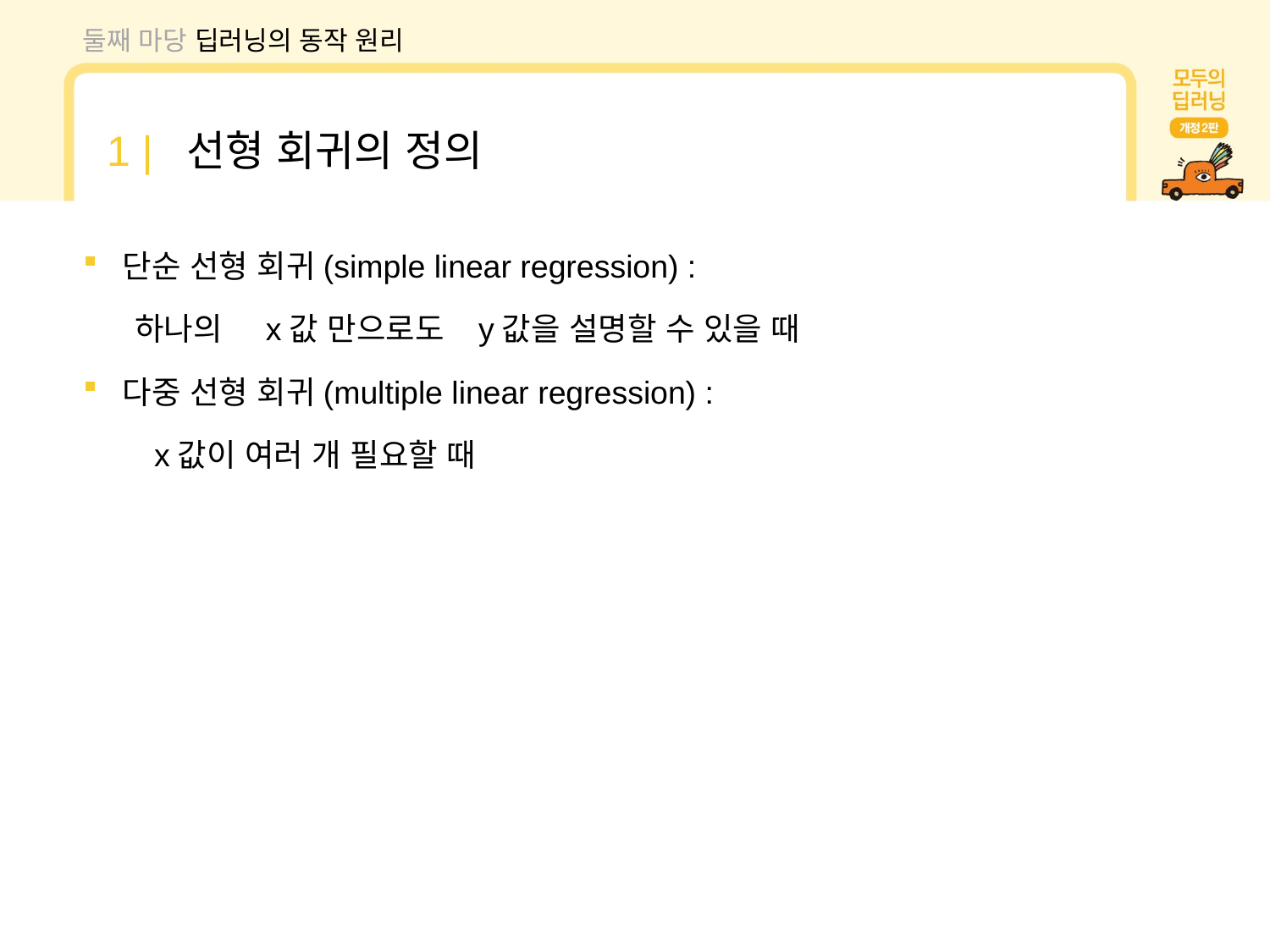

둘째 마당 딥러닝의 동작 원리
1 |  선형 회귀의 정의
단순 선형 회귀(simple linear regression) :
     하나의    x값 만으로도   y값을 설명할 수 있을 때
다중 선형 회귀(multiple linear regression) :
        x값이 여러 개 필요할 때